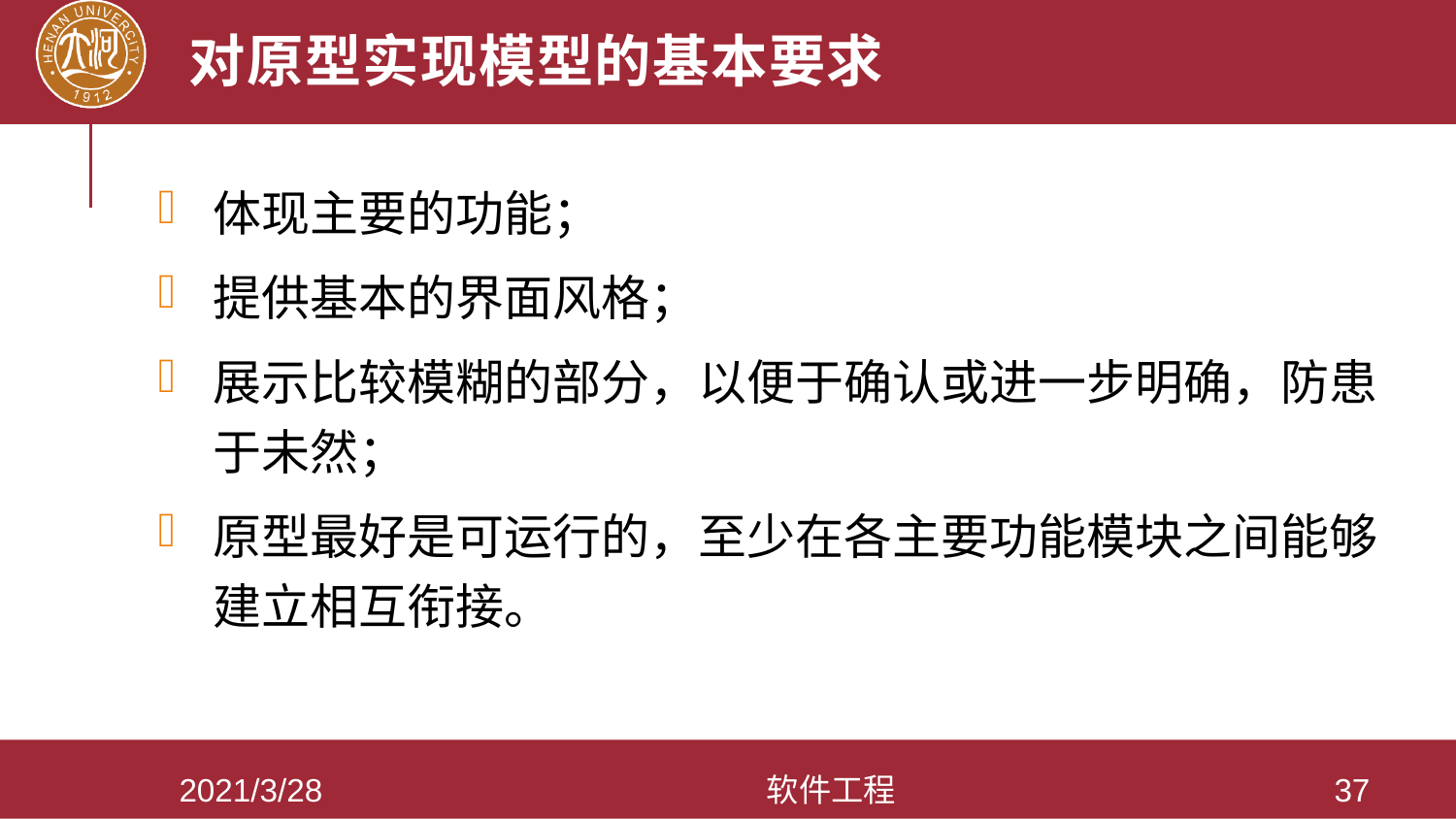

# 对原型实现模型的基本要求
体现主要的功能；
提供基本的界面风格；
展示比较模糊的部分，以便于确认或进一步明确，防患于未然；
原型最好是可运行的，至少在各主要功能模块之间能够建立相互衔接。
2021/3/28
软件工程
37